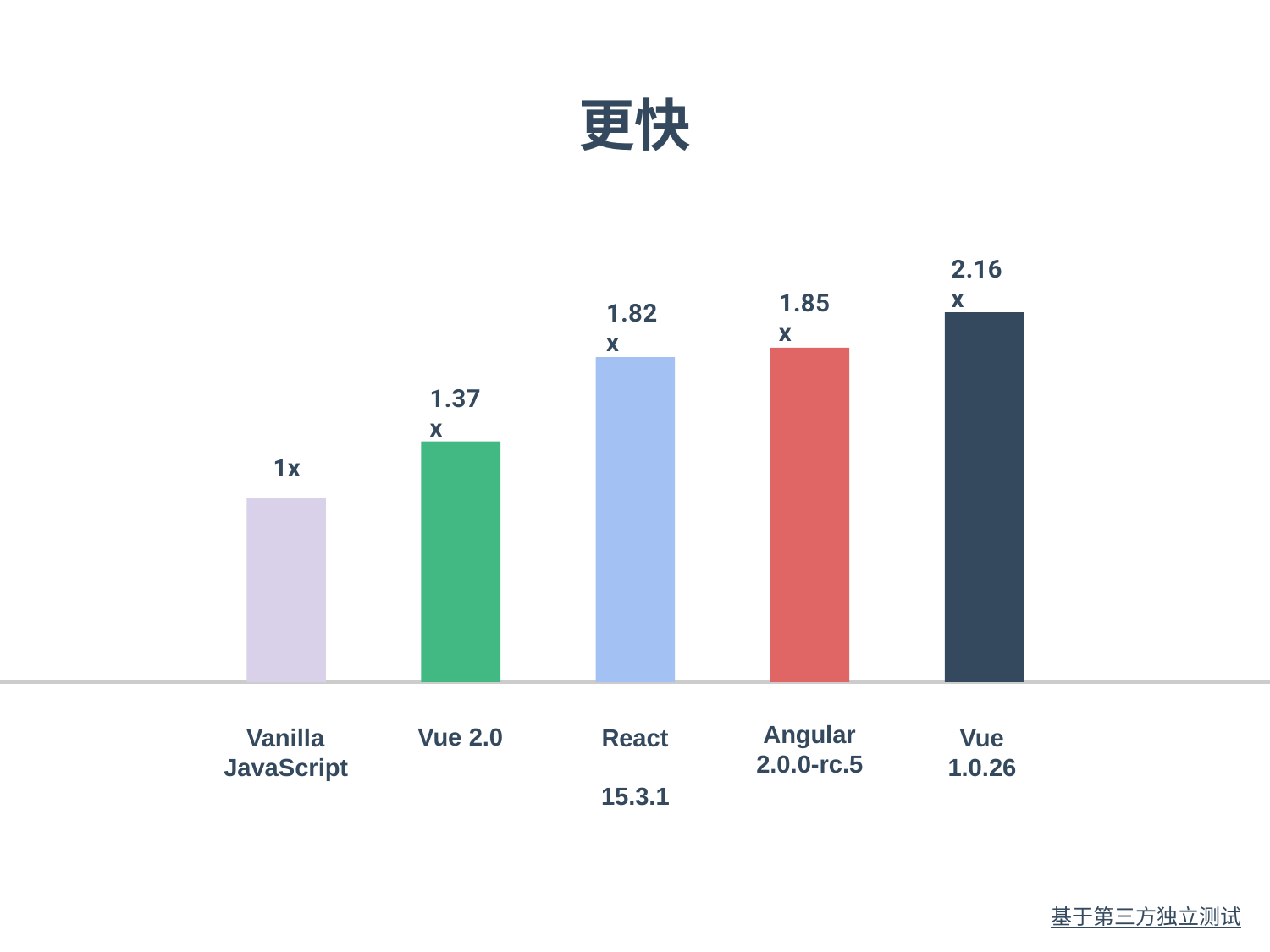

更快
# 2.16x
1.85x
1.82x

1.37x

1x

Angular  2.0.0-rc.5
React  15.3.1
Vanilla  JavaScript
Vue 2.0
Vue  1.0.26
基于第三方独立测试